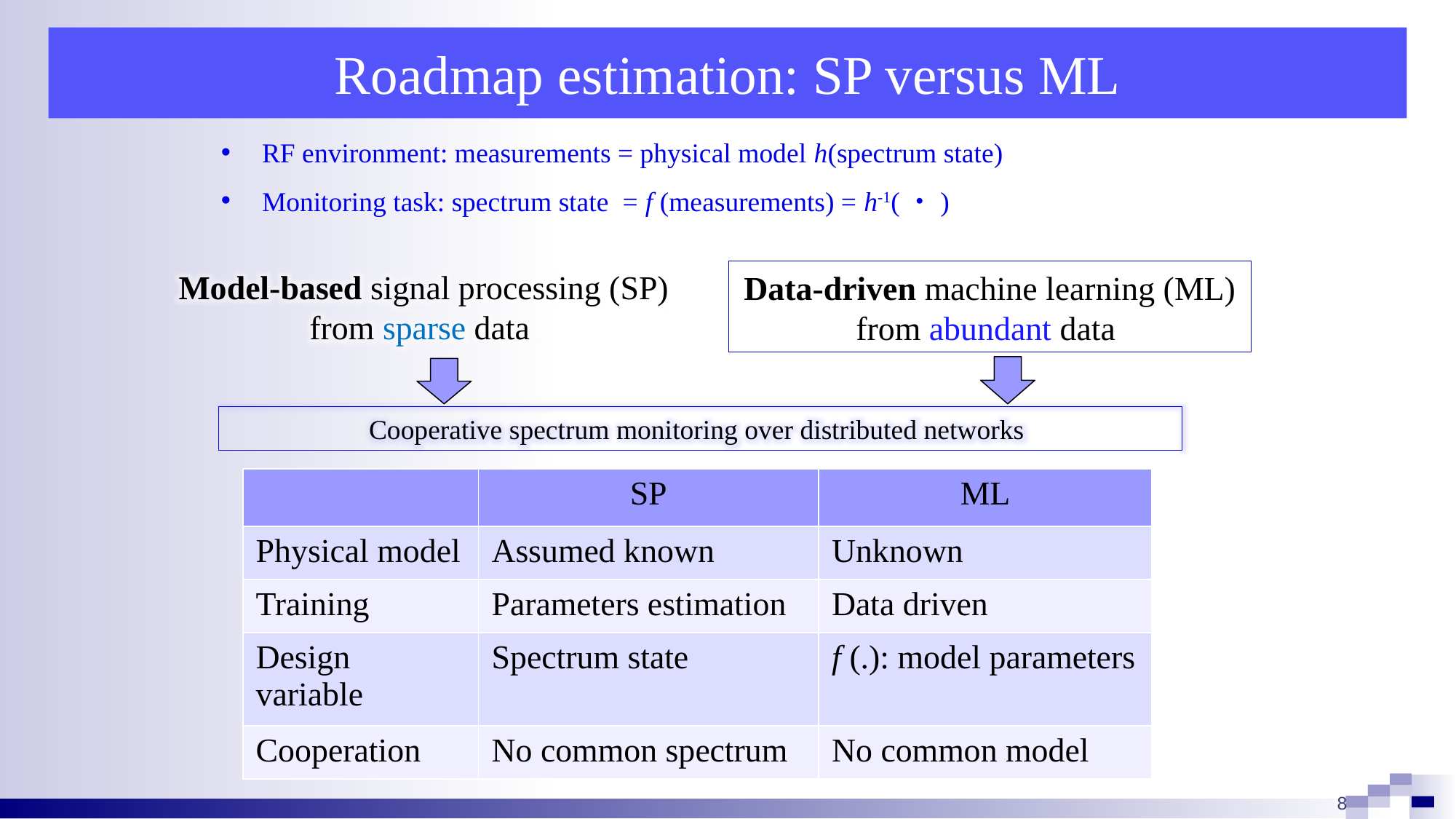

# Roadmap estimation: SP versus ML
RF environment: measurements = physical model h(spectrum state)
Monitoring task: spectrum state  = f (measurements) = h-1(・)
Model-based signal processing (SP)
from sparse data
Data-driven machine learning (ML)
from abundant data

Cooperative spectrum monitoring over distributed networks
|  | SP | ML |
| --- | --- | --- |
| Physical model | Assumed known | Unknown |
| Training | Parameters estimation | Data driven |
| Design variable | Spectrum state | f (.): model parameters |
| Cooperation | No common spectrum | No common model |
8